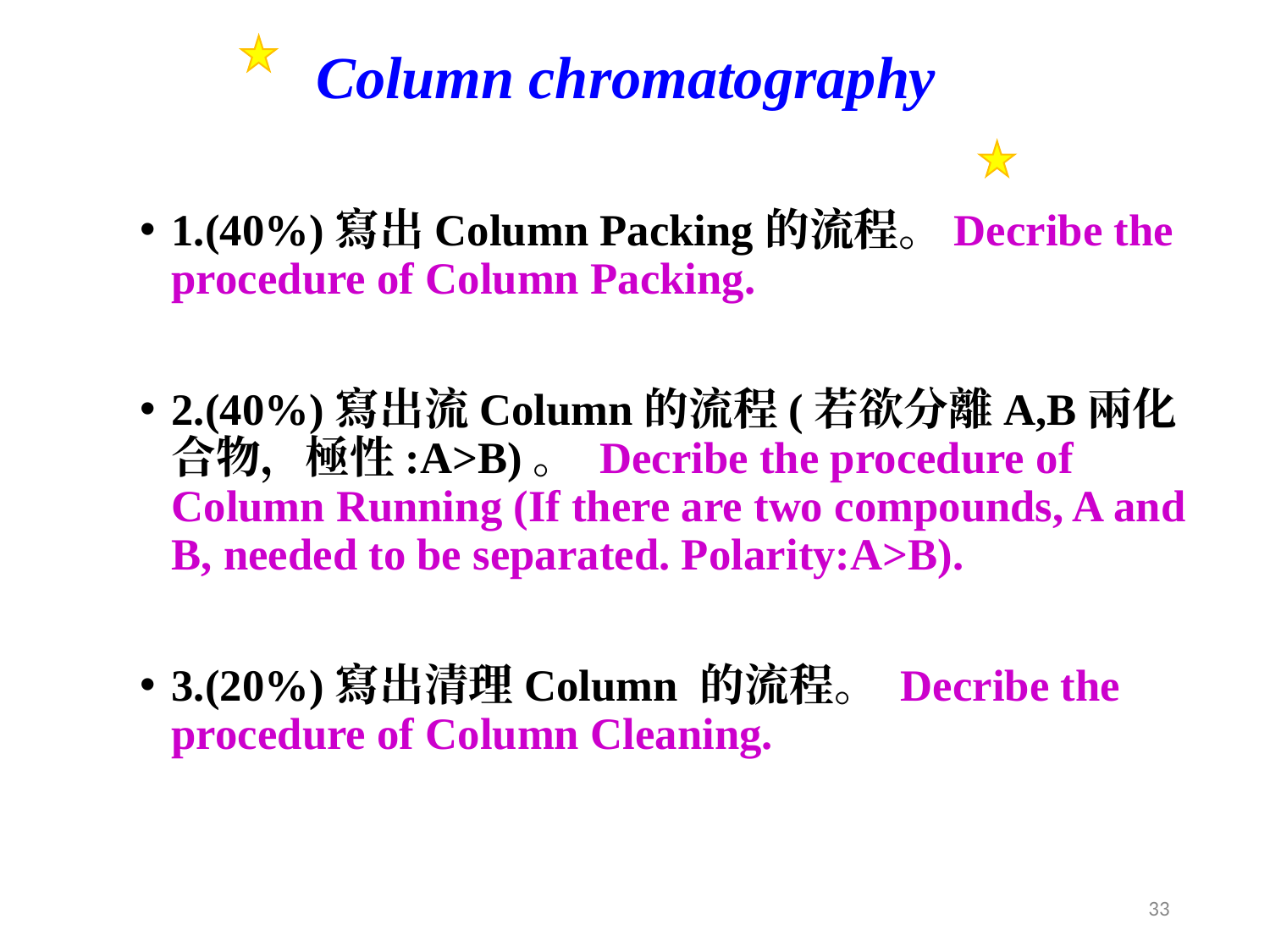

# Column chromatography

1.(40%)寫出Column Packing的流程。Decribe the procedure of Column Packing.

2.(40%)寫出流Column的流程(若欲分離A,B兩化合物，極性:A>B)。 Decribe the procedure of Column Running (If there are two compounds, A and B, needed to be separated. Polarity:A>B).

3.(20%)寫出清理Column 的流程。 Decribe the procedure of Column Cleaning.

33